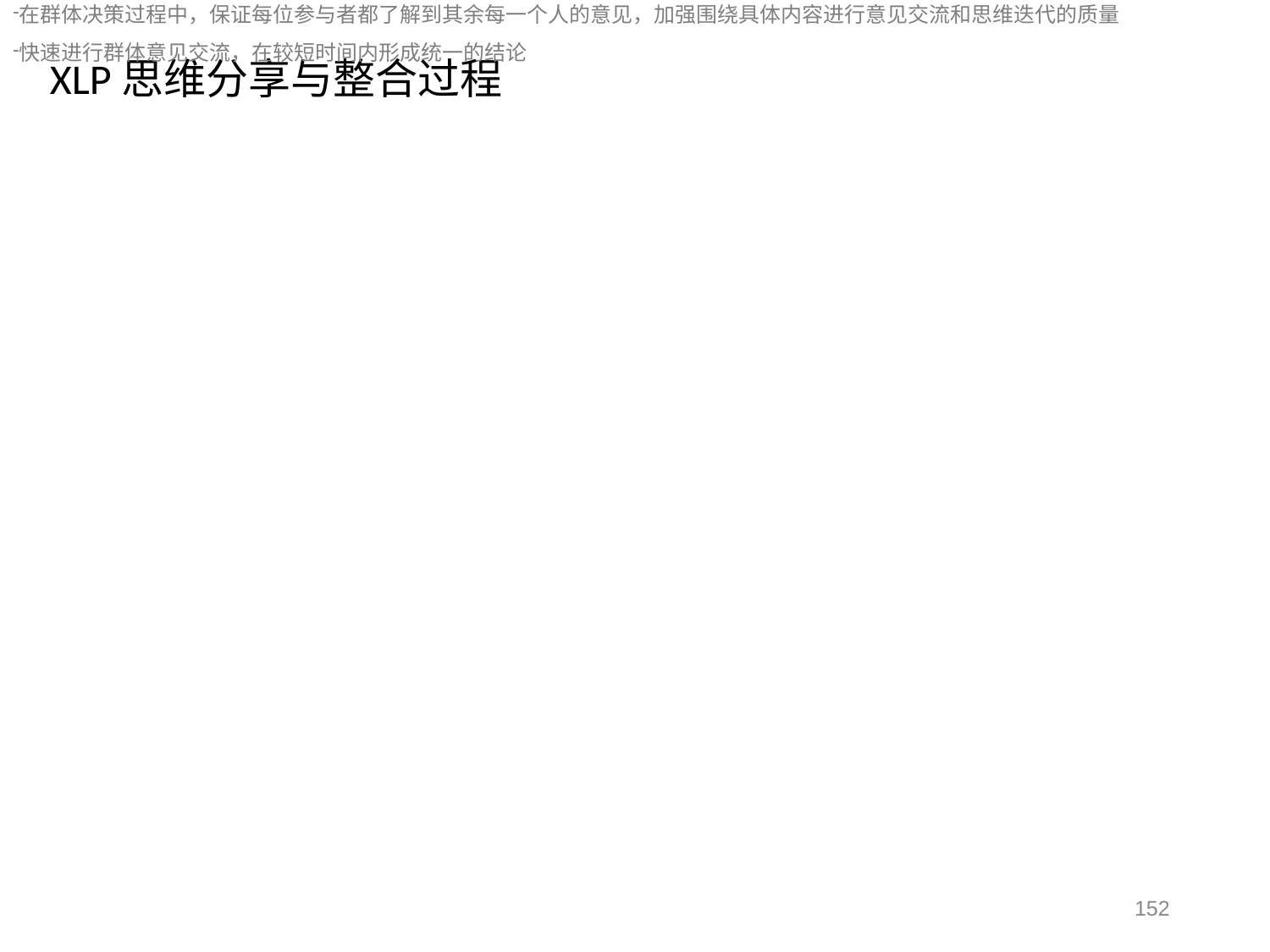

XLP思维分享与整合过程
原作者：Rohrbach [德] 和Bernd [德]；改编：Ben Koo and Woody Wang
1.     综述
XLP思维分享与整合过程源于6-3-5 书面头脑风暴（6-3-5 Brainwriting，或称635方法）。635方法是一种团队创意碰撞和想法整合的过程。常常用于市场营销设计、宣传文案设计、产品设计、文学创作、产品开发等过程中。该方法最初由Bernd Rohrbach教授与1968年提出。
XLP思维分享与整合过程，是在635方法的基础上，强调思维发散之后，不同参与者意见的集中与收敛，最终通过群体决策的方式，形成高质量的结果。XLP思维分享与整合过程，不仅强调过程中思维的发散程度和点子的数量，还强调不同人的意见逐步统一后，最终结果的质量。

2.     目标
XLP思维分享与整合过程的目标包括
增强群体决策初期灵感来源的多样性
在群体决策过程中，保证每位参与者都了解到其余每一个人的意见，加强围绕具体内容进行意见交流和思维迭代的质量
快速进行群体意见交流，在较短时间内形成统一的结论

152